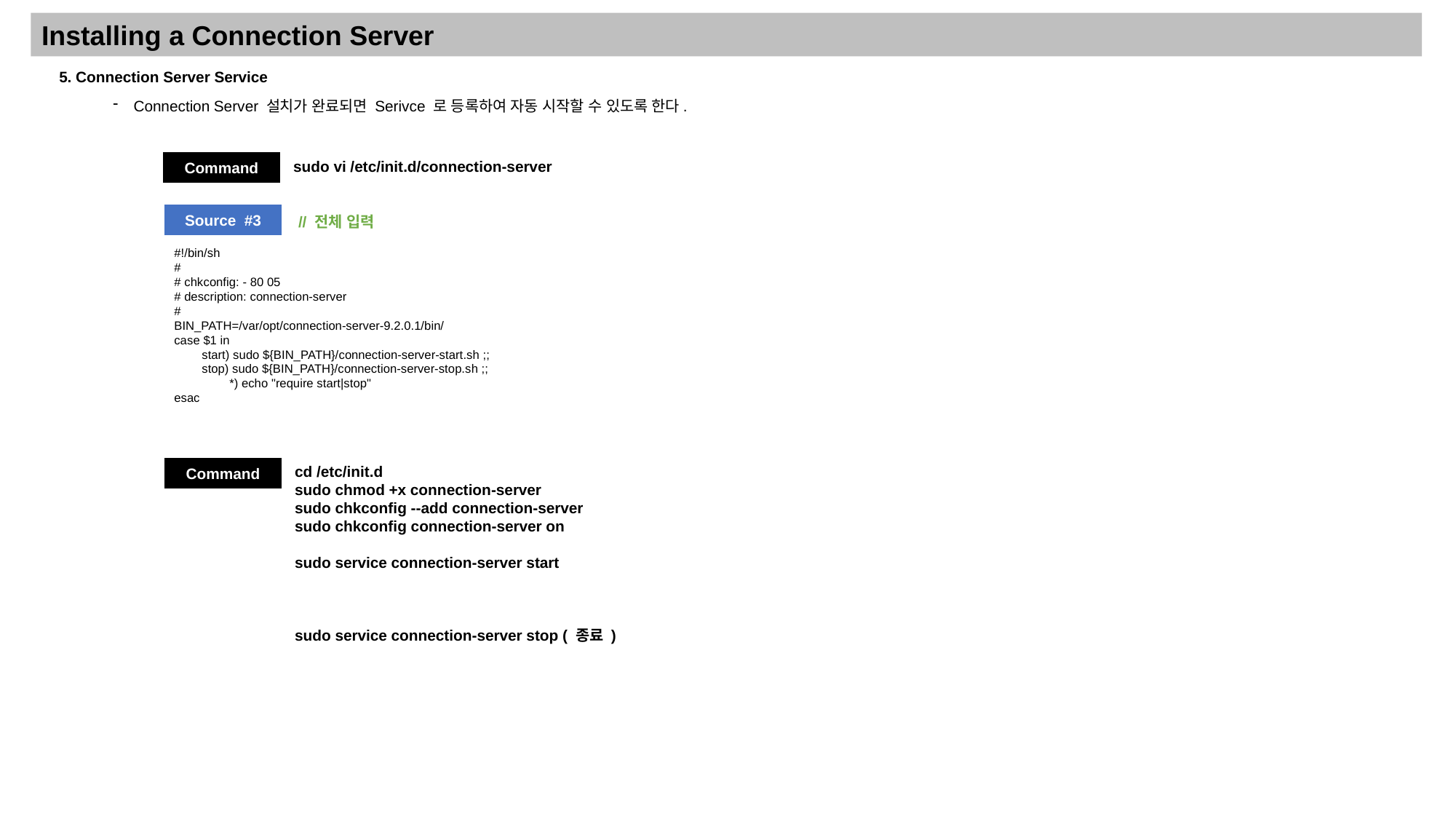

Installing a Connection Server
5. Connection Server Service
Connection Server 설치가 완료되면 Serivce 로 등록하여 자동 시작할 수 있도록 한다.
Command
sudo vi /etc/init.d/connection-server
Source  #3
// 전체 입력
#!/bin/sh
#
# chkconfig: - 80 05
# description: connection-server
#
BIN_PATH=/var/opt/connection-server-9.2.0.1/bin/
case $1 in
        start) sudo ${BIN_PATH}/connection-server-start.sh ;;
        stop) sudo ${BIN_PATH}/connection-server-stop.sh ;;
                *) echo "require start|stop"
esac
Command
cd /etc/init.d
sudo chmod +x connection-server
sudo chkconfig --add connection-server
sudo chkconfig connection-server on

sudo service connection-server start

sudo service connection-server stop ( 종료 )